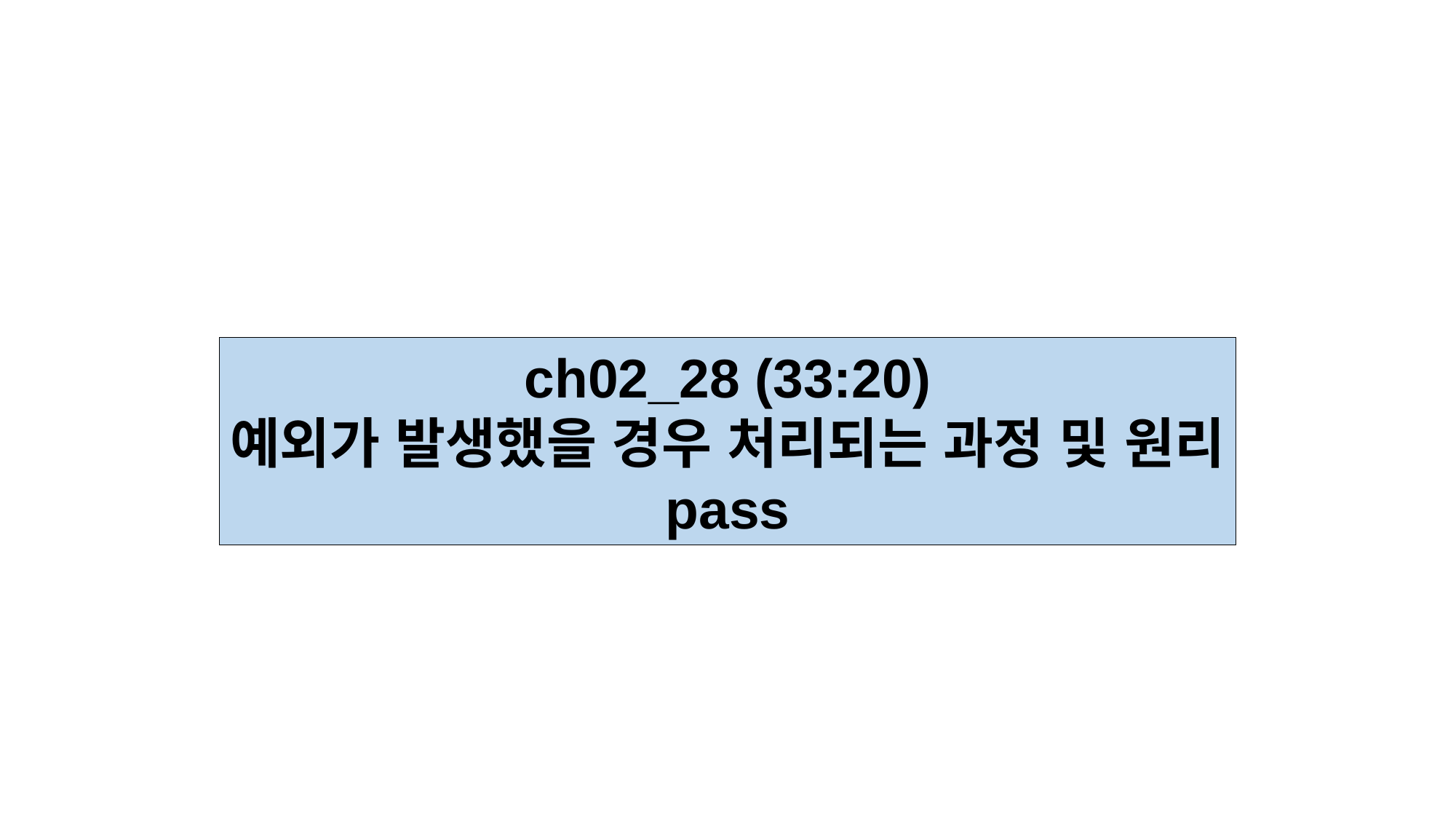

ch02_28 (33:20)
예외가 발생했을 경우 처리되는 과정 및 원리
pass